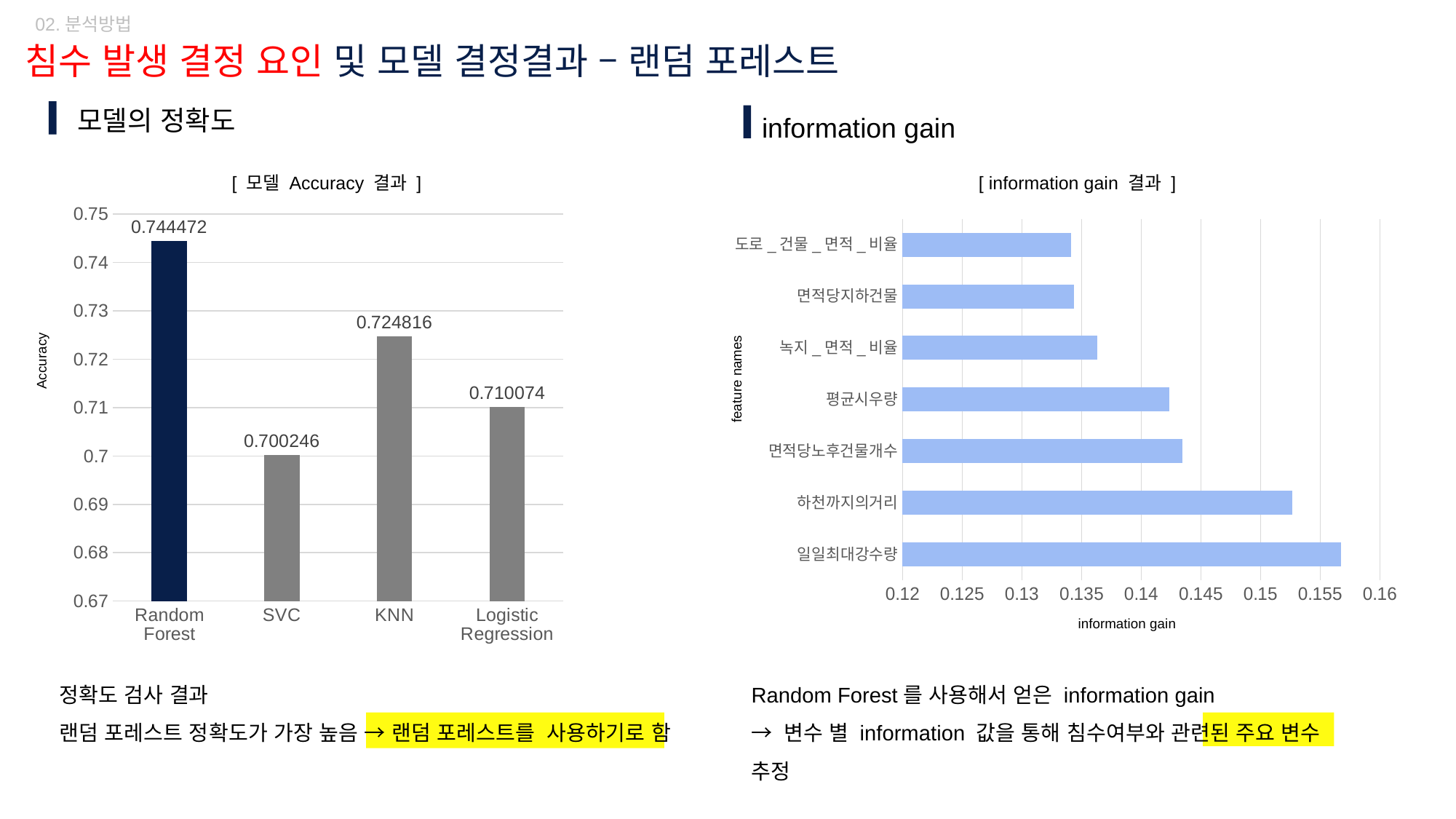

02.분석방법
침수 발생 결정 요인 및 모델 결정결과 – 랜덤 포레스트
모델의 정확도

information gain
[ 모델 Accuracy 결과 ]
[ information gain 결과 ]

### Chart

| Category | Accuracy |
|---|---|
| Random Forest | 0.744472 |
| SVC | 0.700246 |
| KNN | 0.724816 |
| Logistic Regression | 0.710074 |

### Chart

| Category | information_gain |
|---|---|
| 일일최대강수량 | 0.1567626633486874 |
| 하천까지의거리 | 0.1526272373249183 |
| 면적당노후건물개수 | 0.1434732093989236 |
| 평균시우량 | 0.1423661360397993 |
| 녹지_면적_비율 | 0.1363305328924874 |
| 면적당지하건물 | 0.1343377936646496 |
| 도로_건물_면적_비율 | 0.1341024273305345 |
Accuracy
feature names
information gain
정확도 검사 결과
랜덤 포레스트 정확도가 가장 높음 → 랜덤 포레스트를  사용하기로 함
Random Forest를 사용해서 얻은 information gain
→ 변수 별 information 값을 통해 침수여부와 관련된 주요 변수 추정